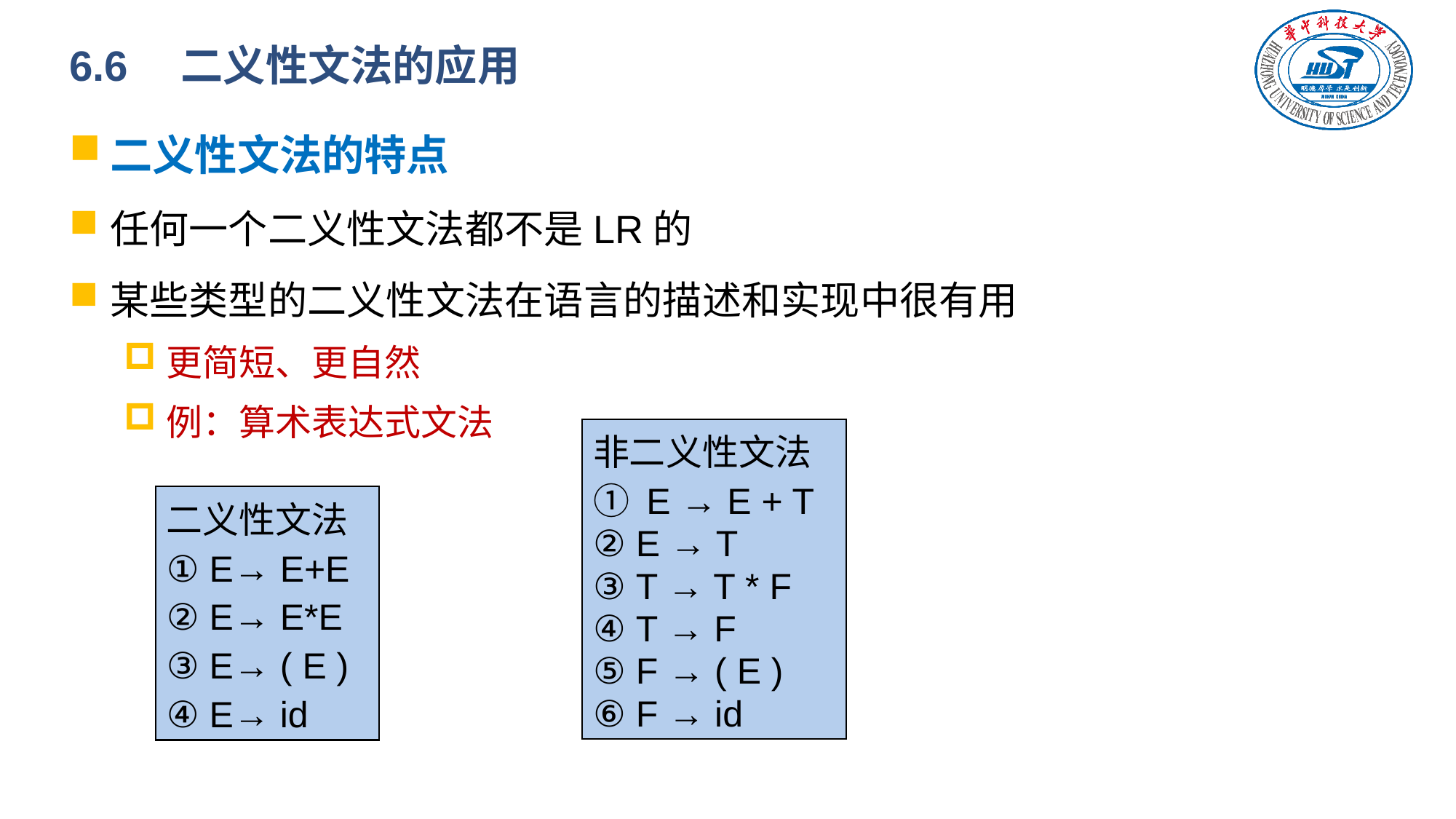

# 6.6　二义性文法的应用
二义性文法的特点
任何一个二义性文法都不是LR的
某些类型的二义性文法在语言的描述和实现中很有用
更简短、更自然
例：算术表达式文法

非二义性文法
① E → E + T
② E → T
③ T → T * F
④ T → F
⑤ F → ( E )
⑥ F → id
二义性文法
① E→ E+E
② E→ E*E
③ E→ ( E )
④ E→ id
92